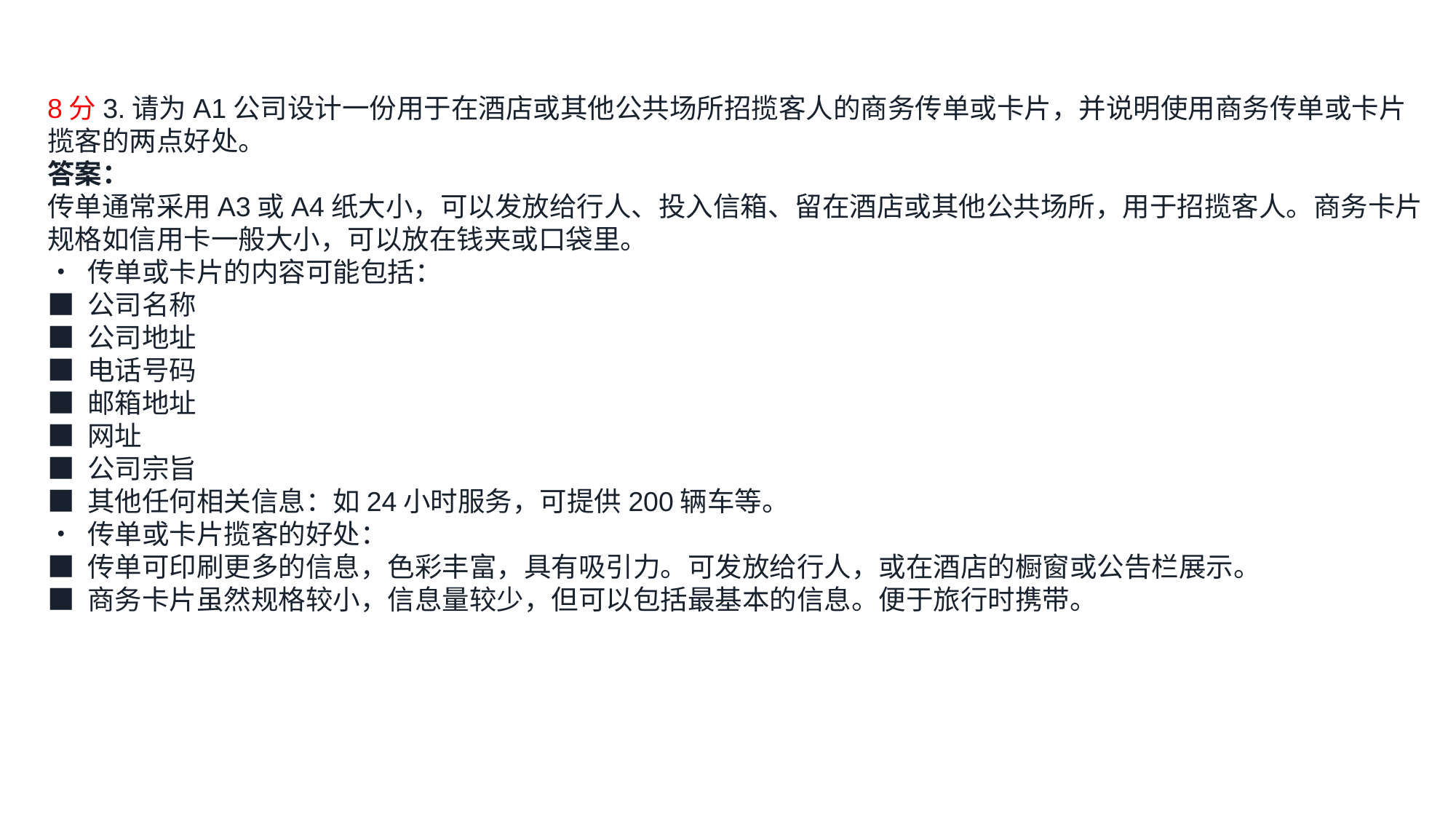

8分3.请为A1公司设计一份用于在酒店或其他公共场所招揽客人的商务传单或卡片，并说明使用商务传单或卡片揽客的两点好处。
答案：
传单通常采用A3或A4纸大小，可以发放给行人、投入信箱、留在酒店或其他公共场所，用于招揽客人。商务卡片规格如信用卡一般大小，可以放在钱夹或口袋里。
• 传单或卡片的内容可能包括：
■ 公司名称
■ 公司地址
■ 电话号码
■ 邮箱地址
■ 网址
■ 公司宗旨
■ 其他任何相关信息：如24小时服务，可提供200辆车等。
• 传单或卡片揽客的好处：
■ 传单可印刷更多的信息，色彩丰富，具有吸引力。可发放给行人，或在酒店的橱窗或公告栏展示。
■ 商务卡片虽然规格较小，信息量较少，但可以包括最基本的信息。便于旅行时携带。